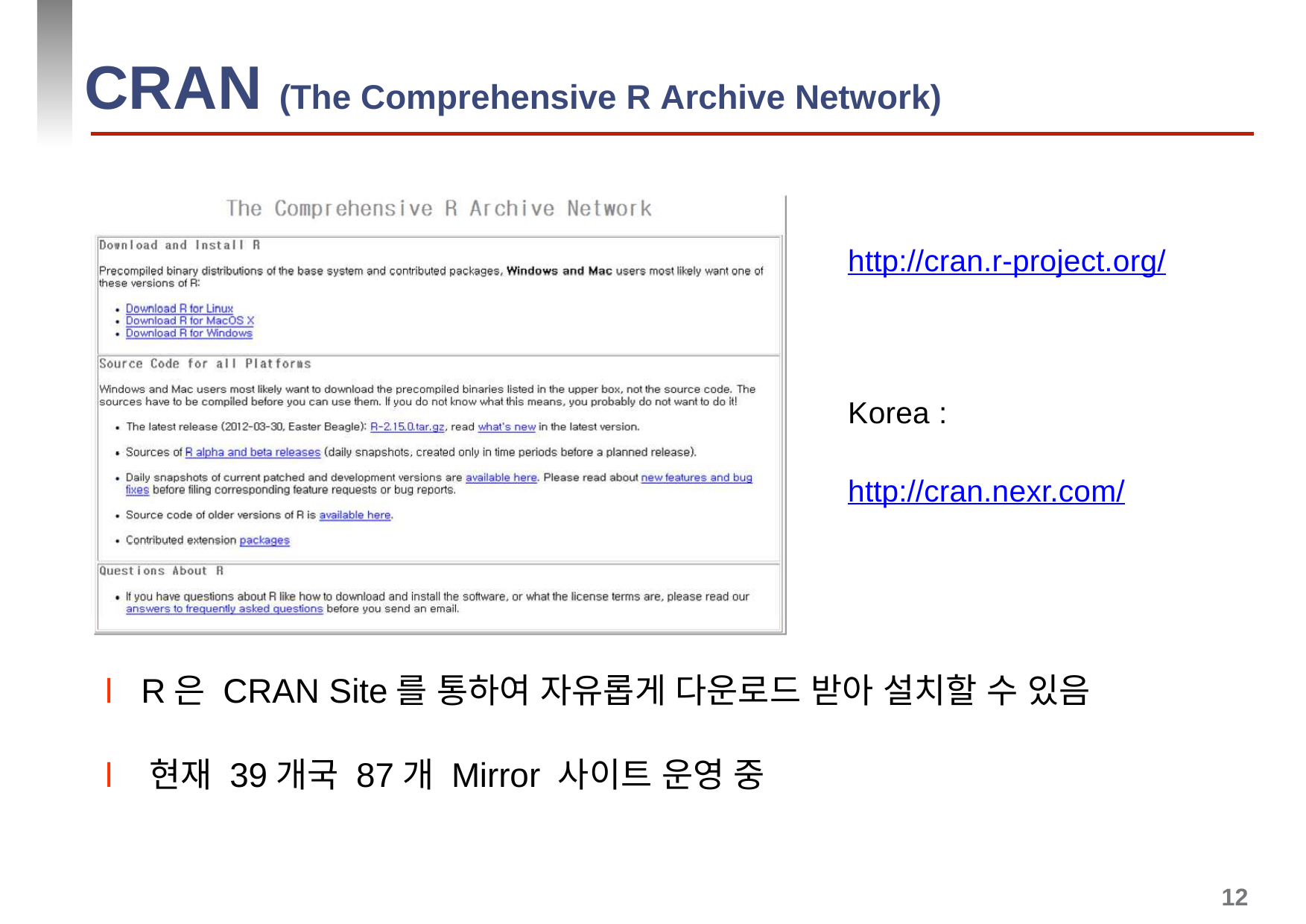

# CRAN (The Comprehensive R Archive Network)

http://cran.r-project.org/
Korea :

http://cran.nexr.com/
l R은 CRAN Site를 통하여 자유롭게 다운로드 받아 설치할 수 있음

l 현재 39개국 87개 Mirror 사이트 운영 중
12